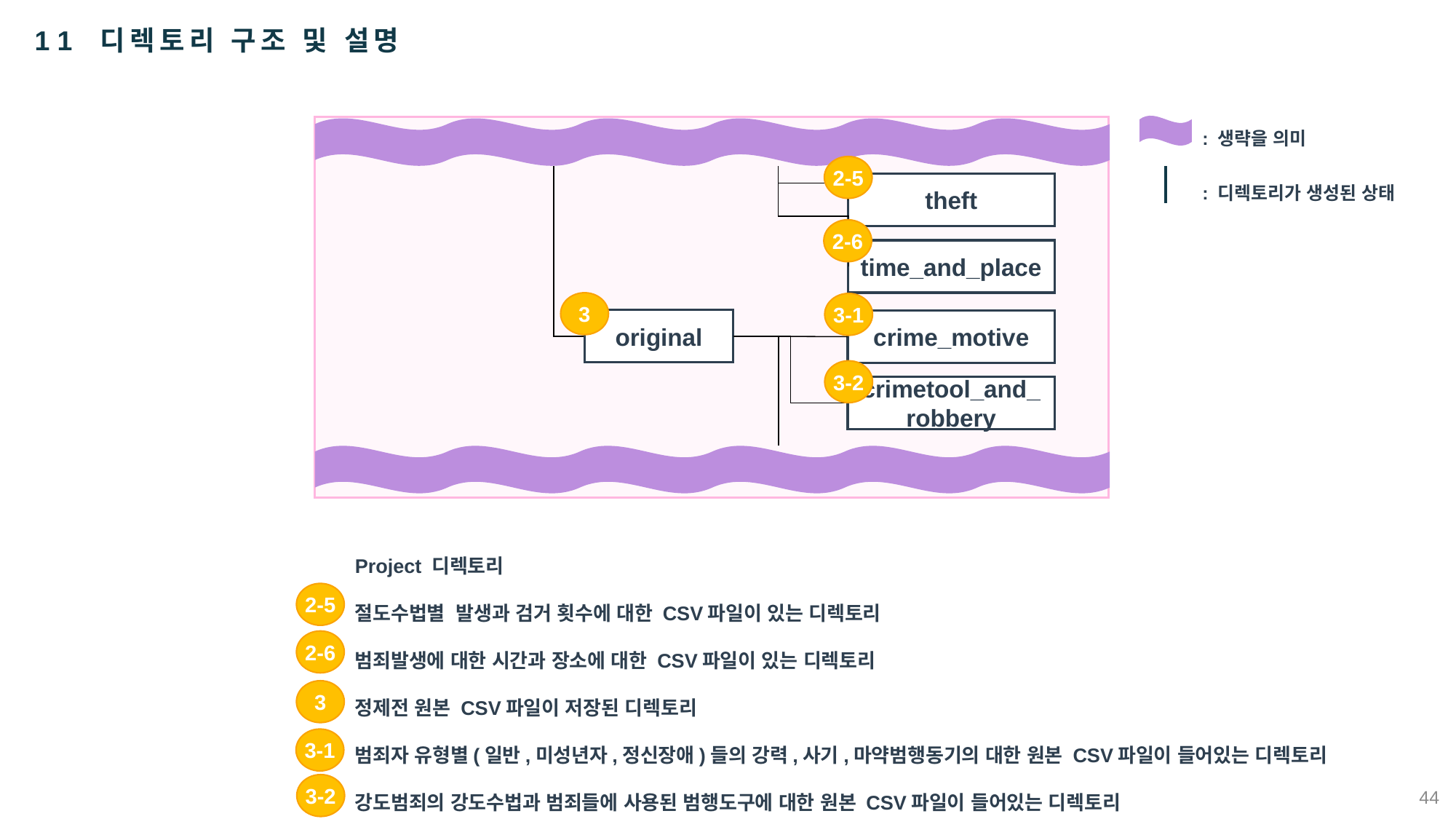

11 디렉토리 구조 및 설명
: 생략을 의미
: 디렉토리가 생성된 상태

2-5
theft
2-6
time_and_place
3
3-1
original
crime_motive
3-2
crimetool_and_
robbery

Project 디렉토리
절도수법별  발생과 검거 횟수에 대한 CSV파일이 있는 디렉토리
범죄발생에 대한 시간과 장소에 대한 CSV파일이 있는 디렉토리
정제전 원본 CSV파일이 저장된 디렉토리
범죄자 유형별(일반,미성년자,정신장애)들의 강력,사기,마약범행동기의 대한 원본 CSV파일이 들어있는 디렉토리
강도범죄의 강도수법과 범죄들에 사용된 범행도구에 대한 원본 CSV파일이 들어있는 디렉토리

2-5
2-6
3
3-1
3-2
44